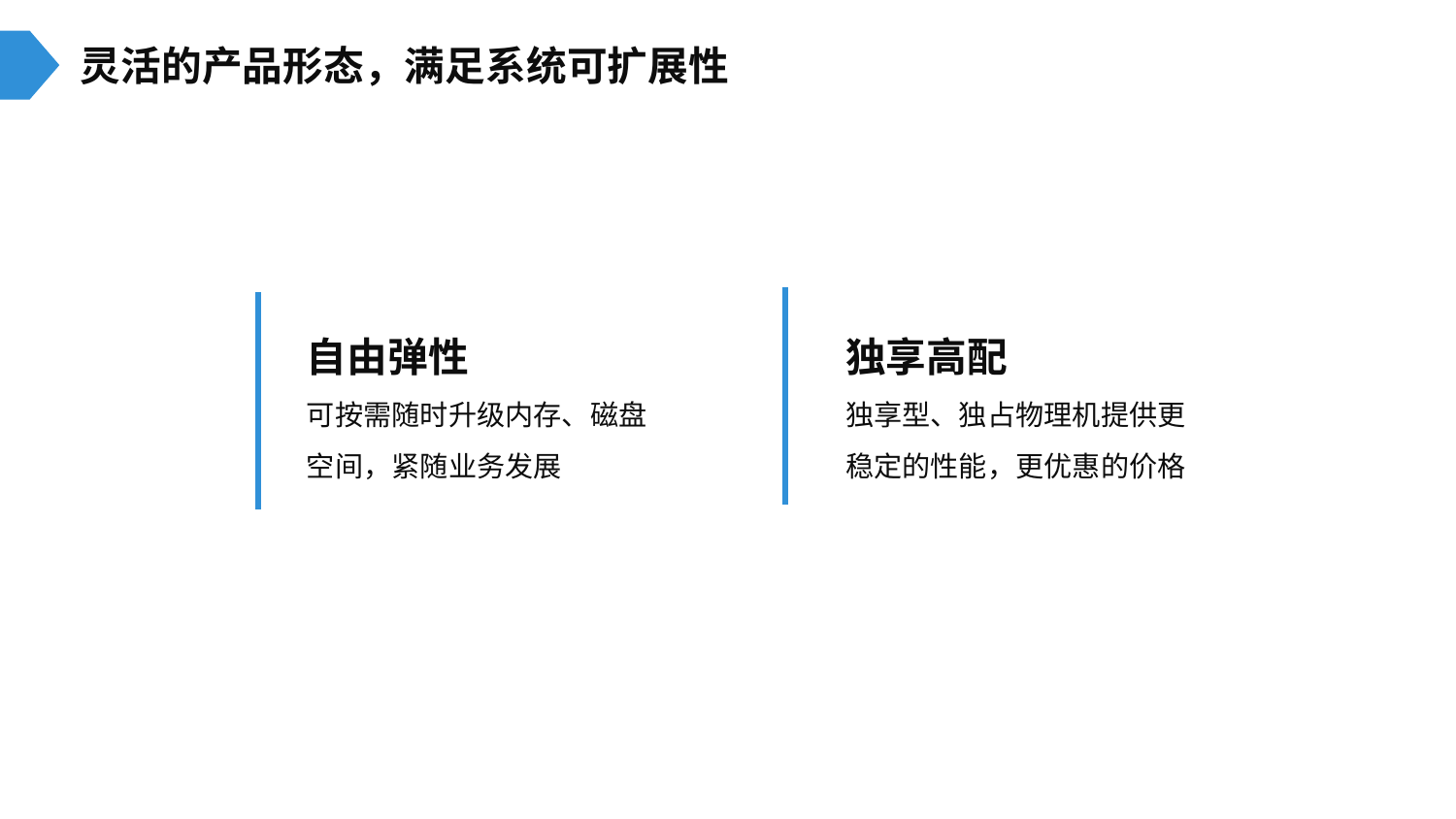

灵活的产品形态，满足系统可扩展性
自由弹性
可按需随时升级内存、磁盘空间，紧随业务发展
独享高配
独享型、独占物理机提供更稳定的性能，更优惠的价格
这里输入简单的文字概述这里输入简单文字概述简单的文字概述这里输入简单的文字概述这里输入简单
输入相关标题